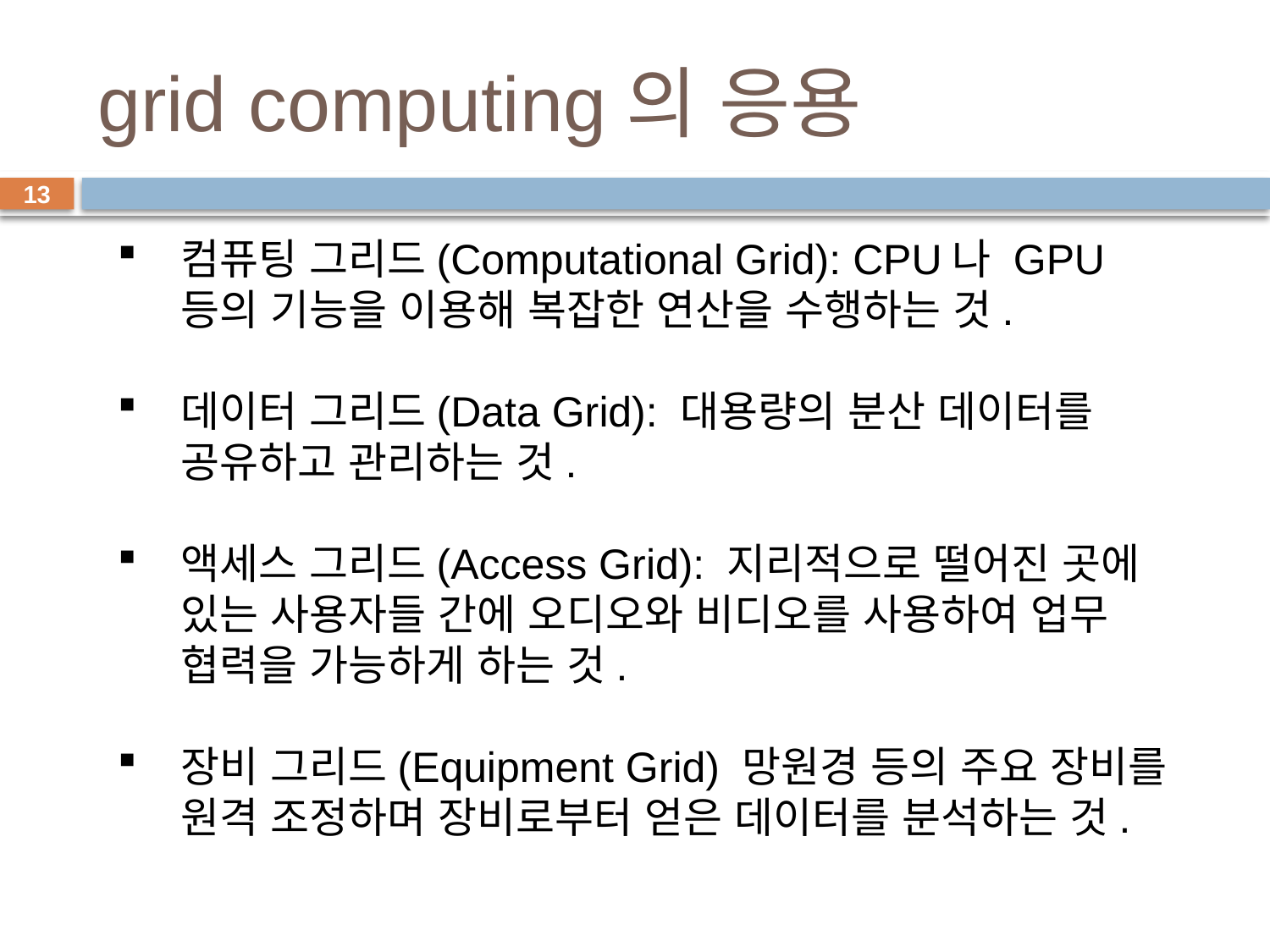

# grid computing의 응용
13
컴퓨팅 그리드(Computational Grid): CPU나 GPU등의 기능을 이용해 복잡한 연산을 수행하는 것.

데이터 그리드(Data Grid): 대용량의 분산 데이터를 공유하고 관리하는 것.

액세스 그리드(Access Grid): 지리적으로 떨어진 곳에 있는 사용자들 간에 오디오와 비디오를 사용하여 업무 협력을 가능하게 하는 것.

장비 그리드(Equipment Grid) 망원경 등의 주요 장비를 원격 조정하며 장비로부터 얻은 데이터를 분석하는 것.